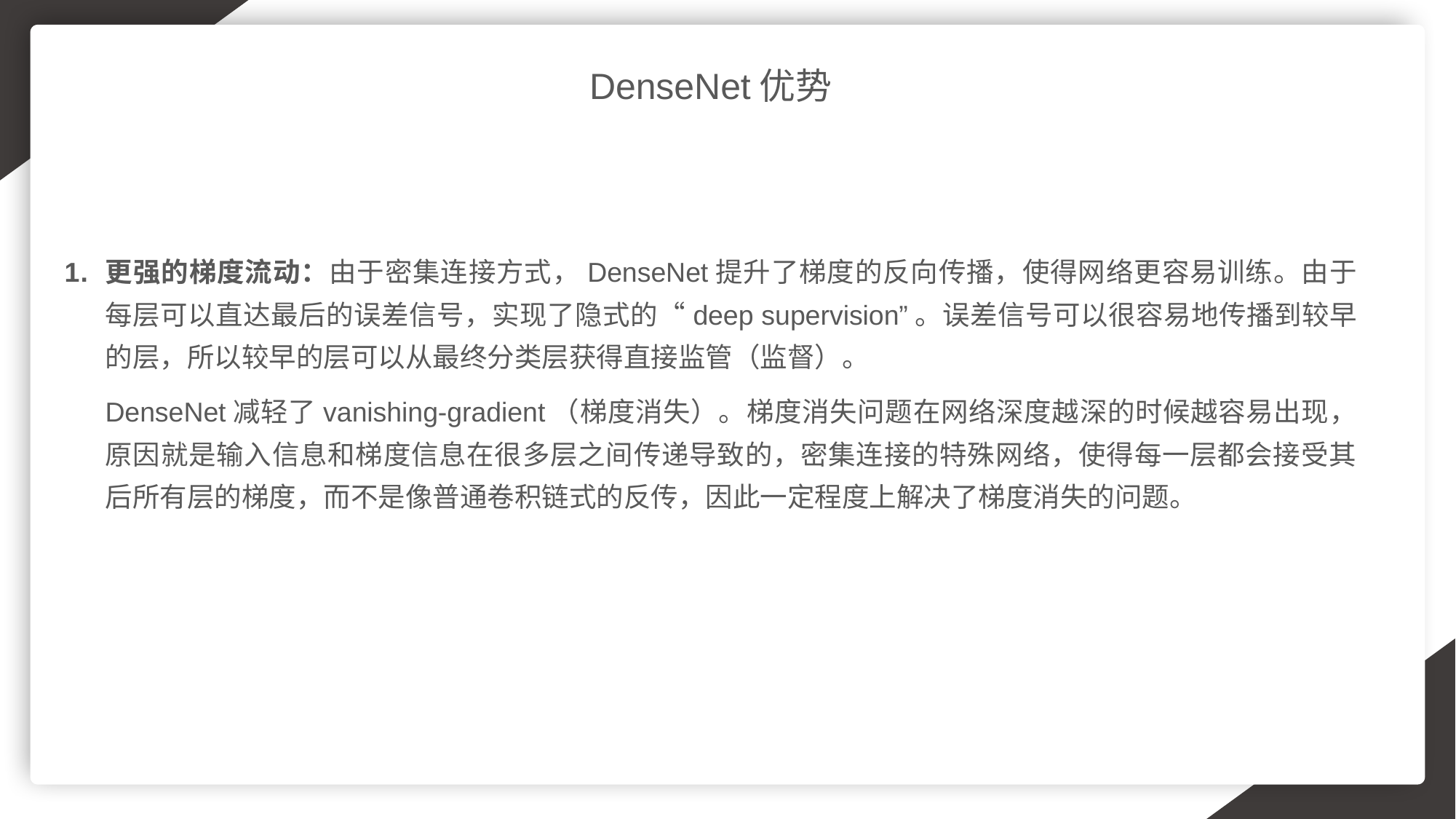

DenseNet优势
更强的梯度流动：由于密集连接方式，DenseNet提升了梯度的反向传播，使得网络更容易训练。由于每层可以直达最后的误差信号，实现了隐式的“deep supervision”。误差信号可以很容易地传播到较早的层，所以较早的层可以从最终分类层获得直接监管（监督）。
     DenseNet减轻了vanishing-gradient（梯度消失）。梯度消失问题在网络深度越深的时候越容易出现，原因就是输入信息和梯度信息在很多层之间传递导致的，密集连接的特殊网络，使得每一层都会接受其后所有层的梯度，而不是像普通卷积链式的反传，因此一定程度上解决了梯度消失的问题。